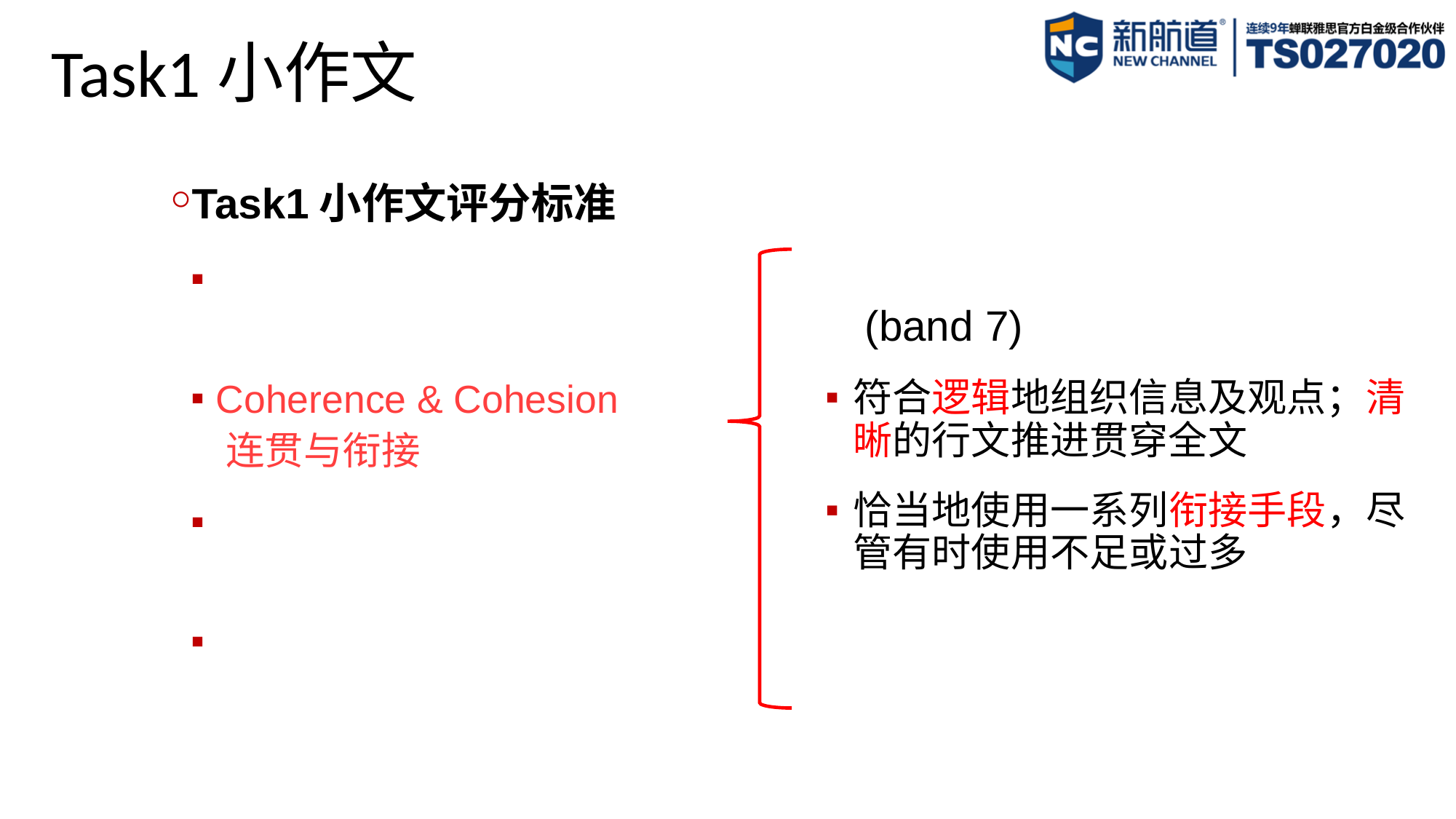

# Task1小作文
Task1小作文评分标准
Task Achievement
   写作任务完成情况
Coherence & Cohesion
   连贯与衔接
Lexical Resource
   词汇丰富程度
Grammatical Range & Accuracy
   语法多样性及准确性

 (band 7)
符合逻辑地组织信息及观点；清晰的行文推进贯穿全文
恰当地使用一系列衔接手段，尽管有时使用不足或过多